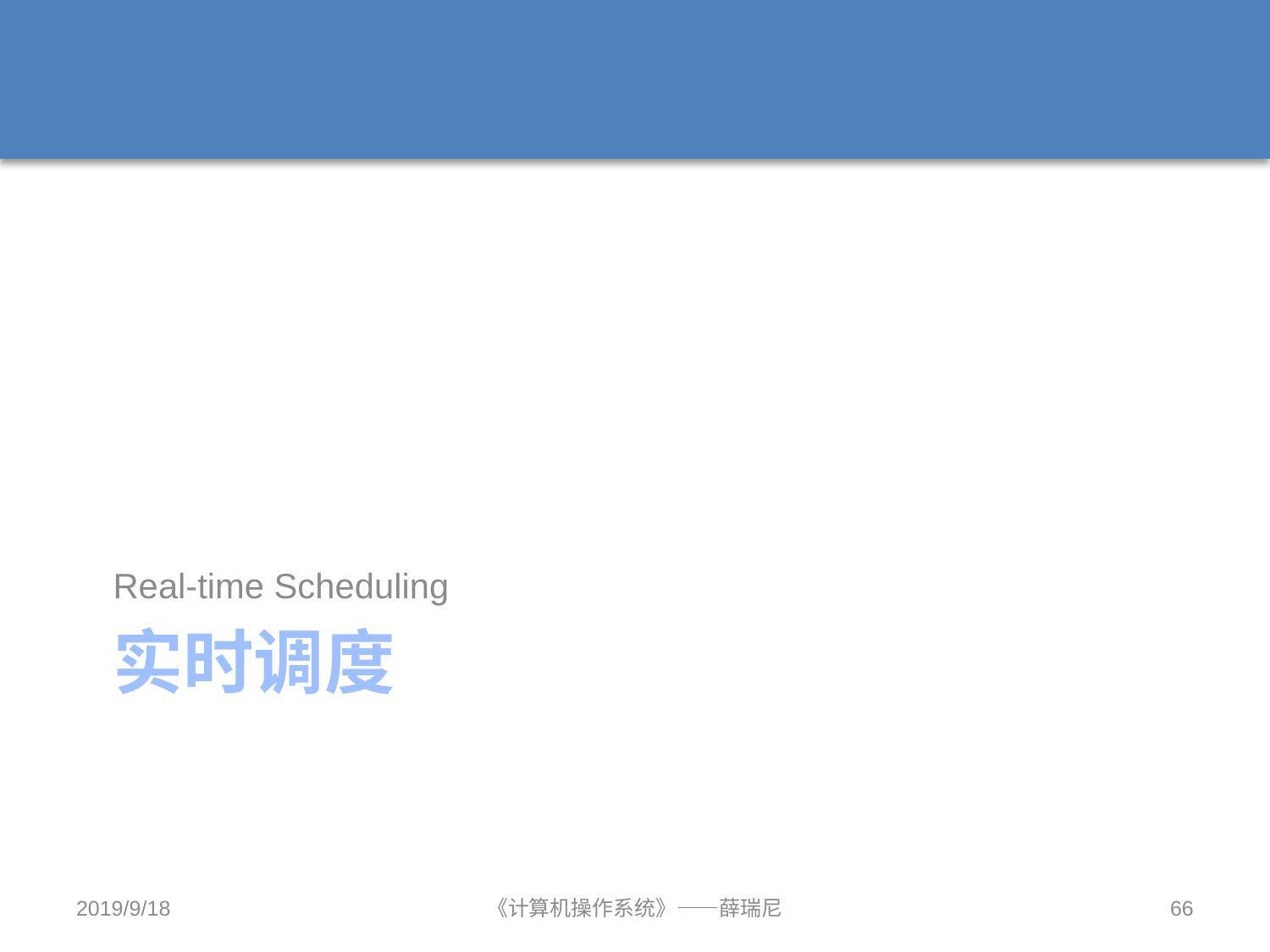

Real-time Scheduling
# 实时调度
2019/9/18
《计算机操作系统》——薛瑞尼
66